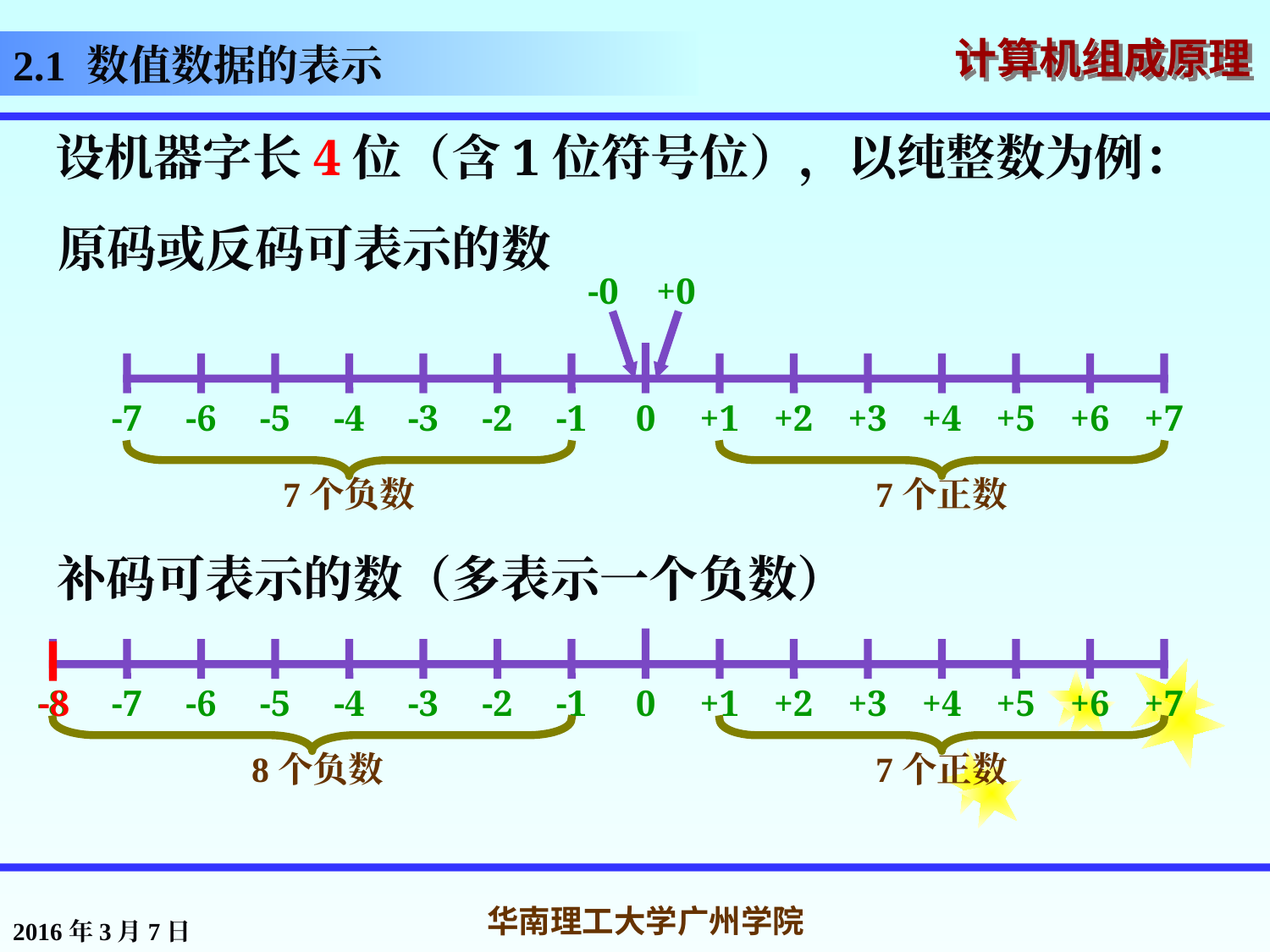

2.1 数值数据的表示
设机器字长4位（含1位符号位），以纯整数为例：
原码或反码可表示的数

-0
+0

-7
-6
-5
-4
-3
-2
-1
0
+1
+2
+3
+4
+5
+6
+7
7个负数
7个正数
 补码可表示的数（多表示一个负数）

-8
-7
-6
-5
-4
-3
-2
-1
0
+1
+2
+3
+4
+5
+6
+7
8个负数
7个正数

-8
2016年3月7日
华南理工大学广州学院